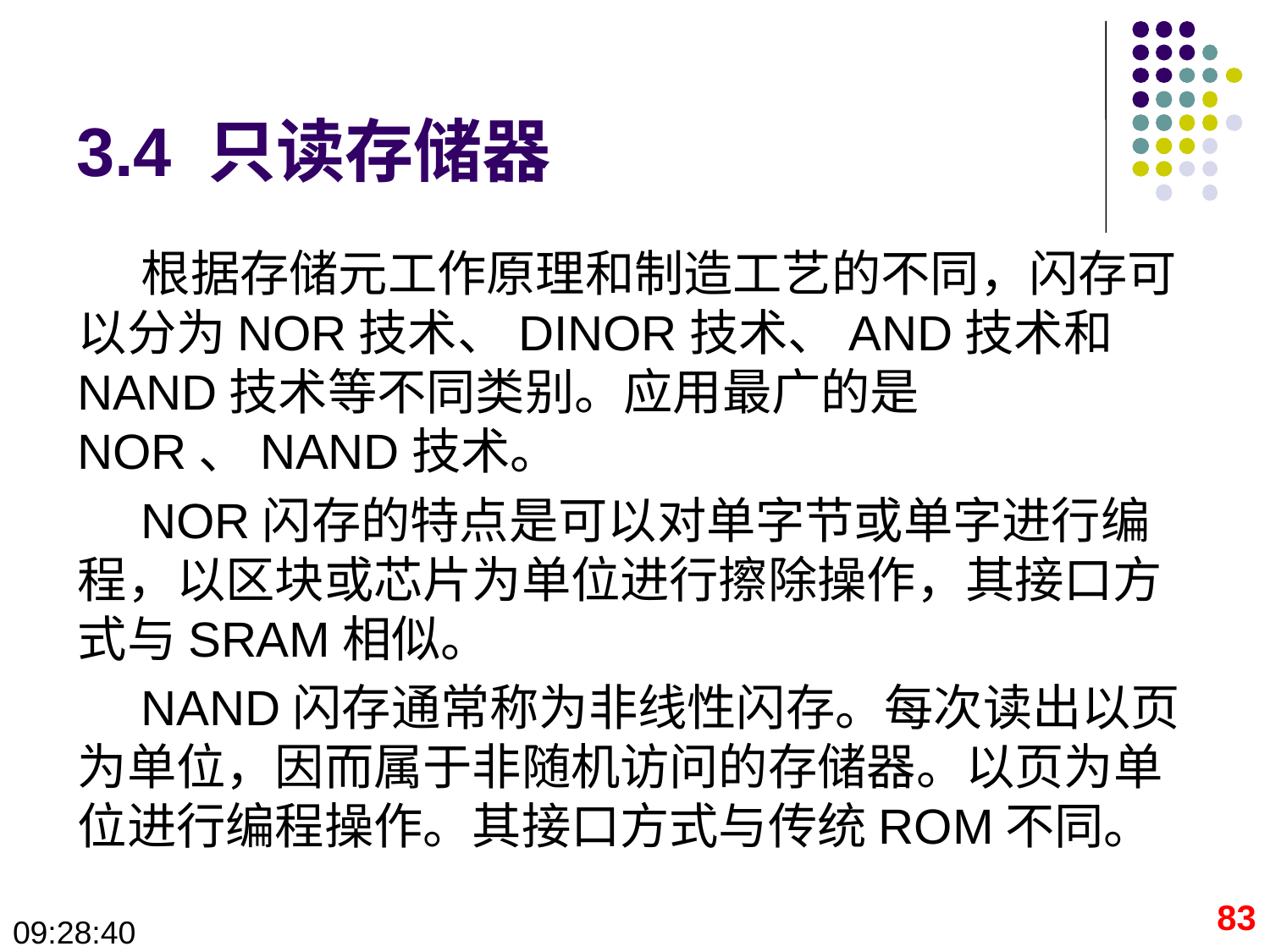

# 3.4 只读存储器
根据存储元工作原理和制造工艺的不同，闪存可以分为NOR技术、DINOR技术、AND技术和NAND技术等不同类别。应用最广的是NOR、NAND技术。
NOR闪存的特点是可以对单字节或单字进行编程，以区块或芯片为单位进行擦除操作，其接口方式与SRAM相似。
NAND闪存通常称为非线性闪存。每次读出以页为单位，因而属于非随机访问的存储器。以页为单位进行编程操作。其接口方式与传统ROM不同。
83
09:28:40